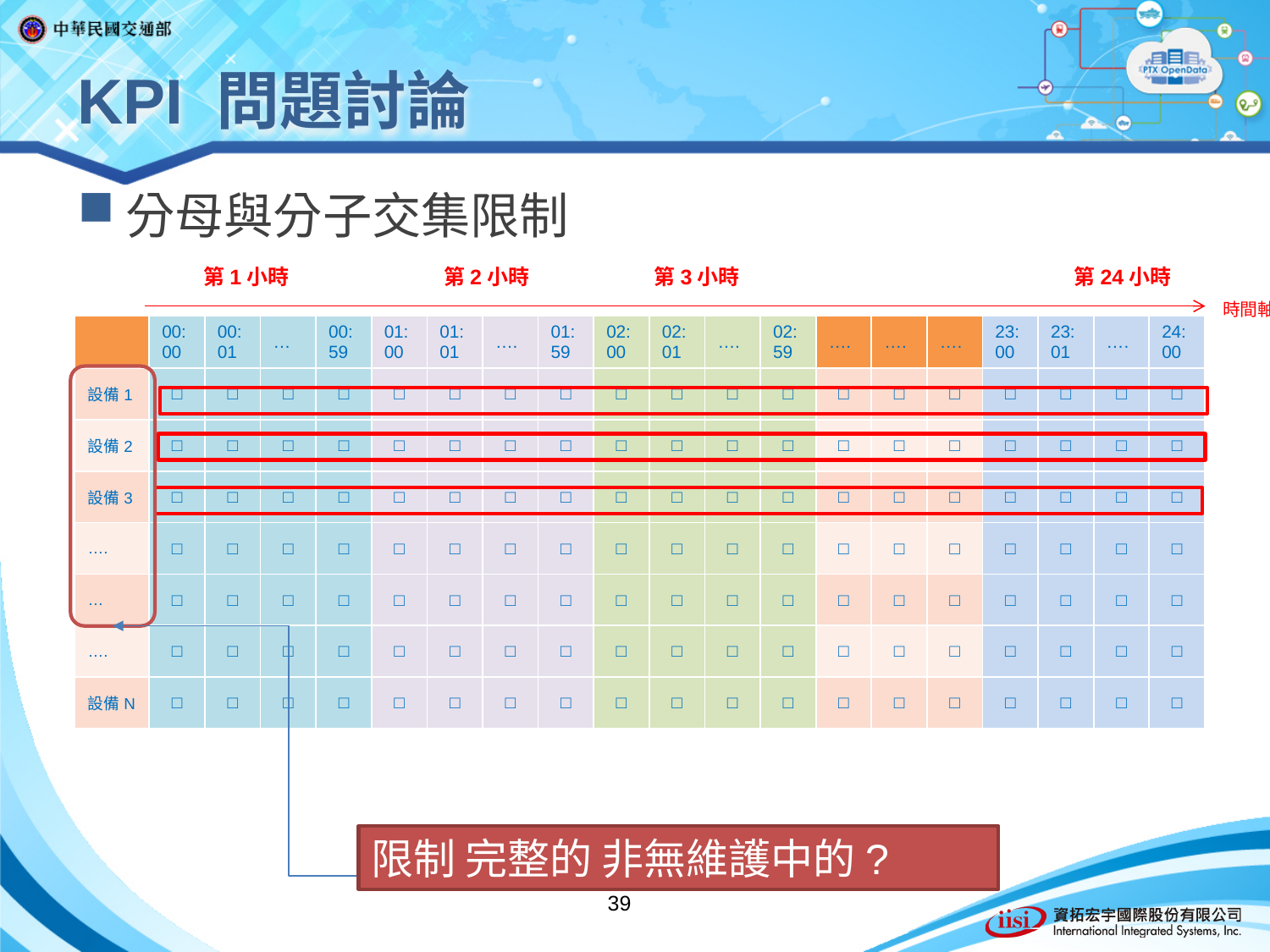

# KPI 問題討論
分母與分子交集限制
第1小時
第2小時
第3小時
第24小時
時間軸
|  | 00:00 | 00:01 | … | 00:59 | 01:00 | 01:01 | …. | 01:59 | 02:00 | 02:01 | …. | 02:59 | …. | …. | …. | 23:00 | 23:01 | …. | 24:00 |
| --- | --- | --- | --- | --- | --- | --- | --- | --- | --- | --- | --- | --- | --- | --- | --- | --- | --- | --- | --- |
| 設備1 | □ | □ | □ | □ | □ | □ | □ | □ | □ | □ | □ | □ | □ | □ | □ | □ | □ | □ | □ |
| 設備2 | □ | □ | □ | □ | □ | □ | □ | □ | □ | □ | □ | □ | □ | □ | □ | □ | □ | □ | □ |
| 設備3 | □ | □ | □ | □ | □ | □ | □ | □ | □ | □ | □ | □ | □ | □ | □ | □ | □ | □ | □ |
| …. | □ | □ | □ | □ | □ | □ | □ | □ | □ | □ | □ | □ | □ | □ | □ | □ | □ | □ | □ |
| … | □ | □ | □ | □ | □ | □ | □ | □ | □ | □ | □ | □ | □ | □ | □ | □ | □ | □ | □ |
| …. | □ | □ | □ | □ | □ | □ | □ | □ | □ | □ | □ | □ | □ | □ | □ | □ | □ | □ | □ |
| 設備N | □ | □ | □ | □ | □ | □ | □ | □ | □ | □ | □ | □ | □ | □ | □ | □ | □ | □ | □ |

限制 完整的 非無維護中的?
39